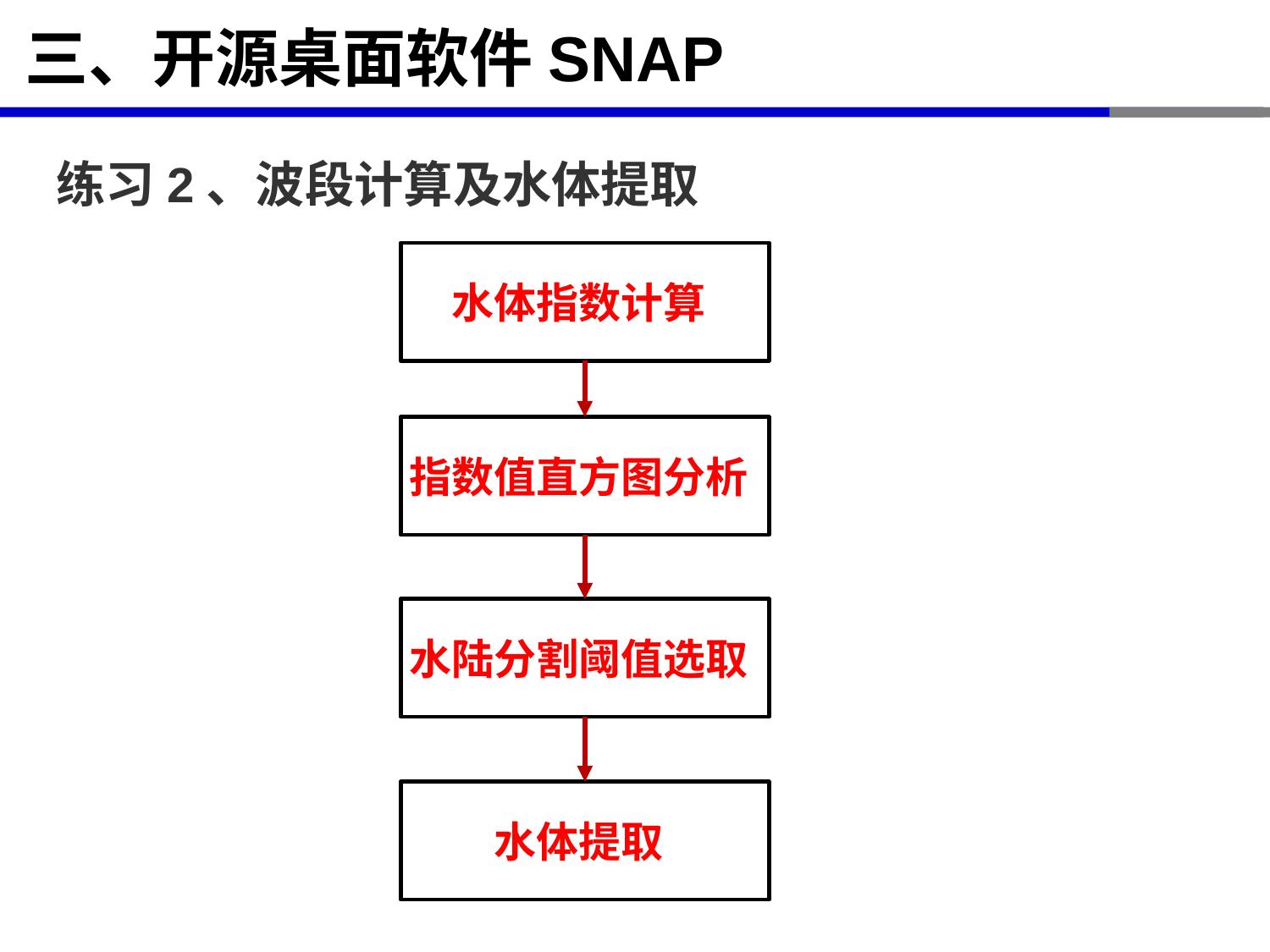

# 三、开源桌面软件SNAP
练习2、波段计算及水体提取
水体指数计算
指数值直方图分析
水陆分割阈值选取
水体提取